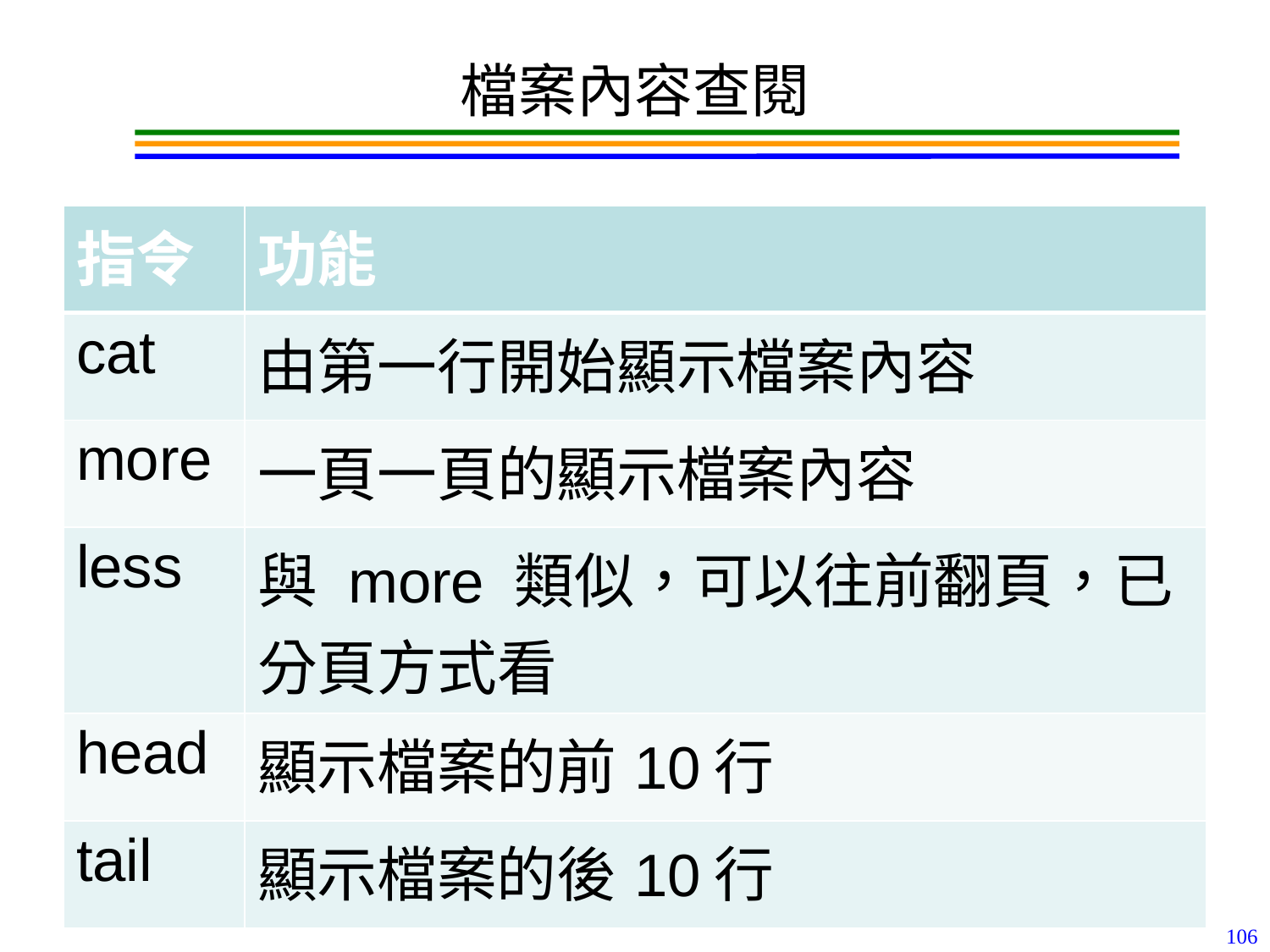

# 檔案內容查閱
| 指令 | 功能 |
| --- | --- |
| cat | 由第一行開始顯示檔案內容 |
| more | 一頁一頁的顯示檔案內容 |
| less | 與 more 類似，可以往前翻頁，已分頁方式看 |
| head | 顯示檔案的前10行 |
| tail | 顯示檔案的後10行 |
106